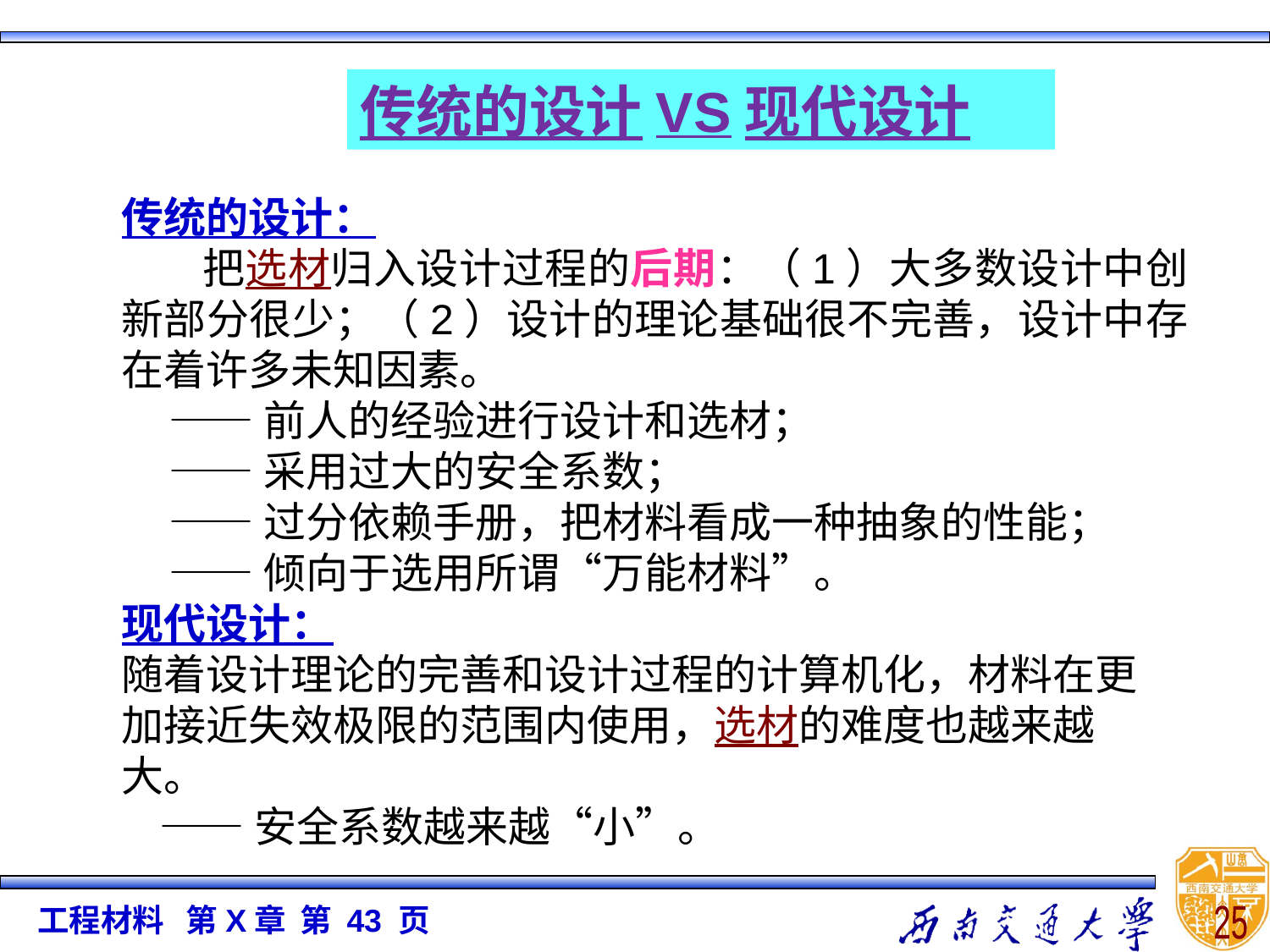

传统的设计VS现代设计
传统的设计：
       把选材归入设计过程的后期：（1）大多数设计中创新部分很少；（2）设计的理论基础很不完善，设计中存在着许多未知因素。
     ——前人的经验进行设计和选材；
     ——采用过大的安全系数；
     ——过分依赖手册，把材料看成一种抽象的性能；
     ——倾向于选用所谓“万能材料”。
现代设计：
随着设计理论的完善和设计过程的计算机化，材料在更加接近失效极限的范围内使用，选材的难度也越来越大。
    ——安全系数越来越“小”。
25